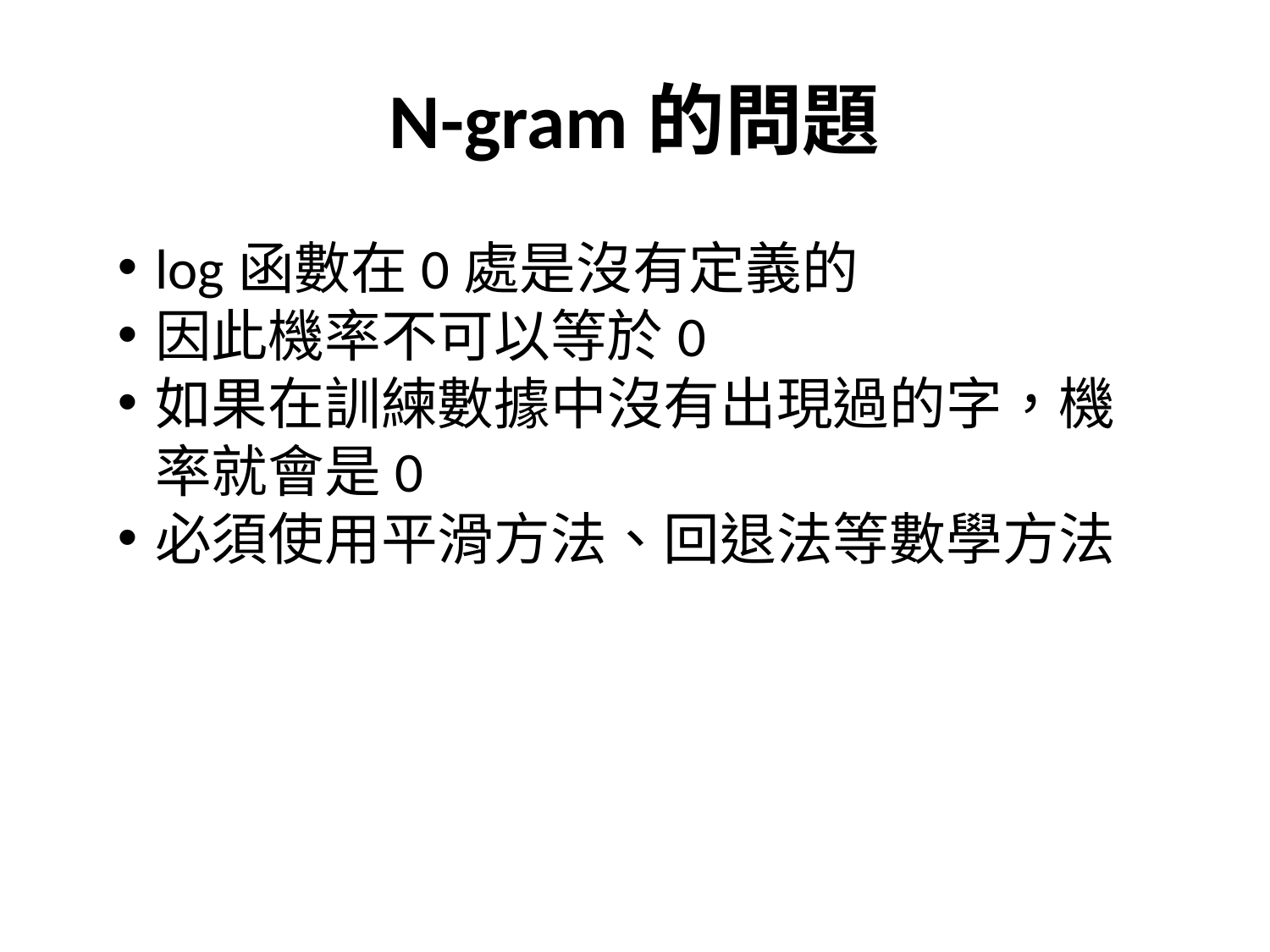

# N-gram的問題
log函數在0處是沒有定義的
因此機率不可以等於0
如果在訓練數據中沒有出現過的字，機率就會是0
必須使用平滑方法、回退法等數學方法